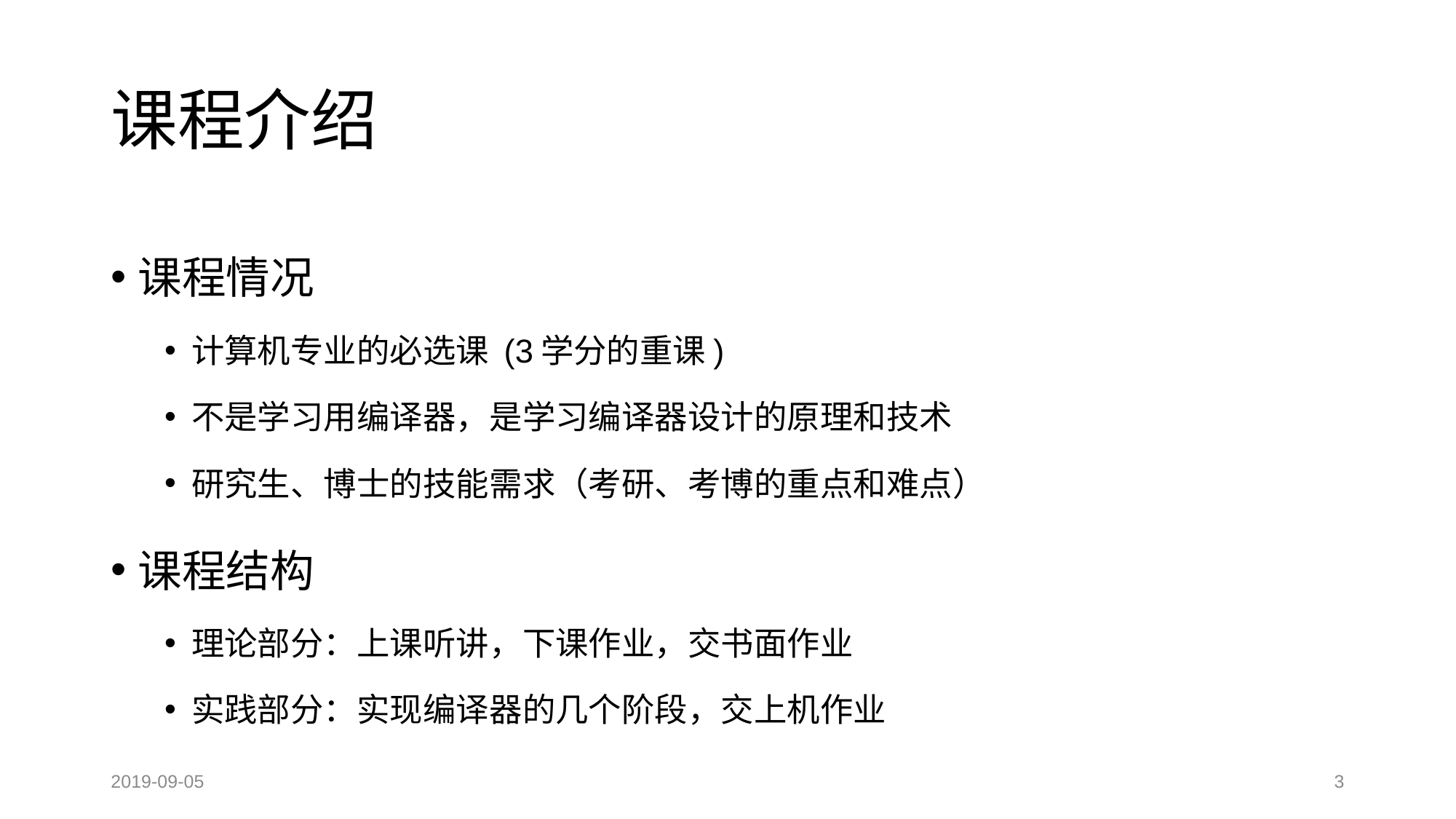

# 课程介绍
课程情况
计算机专业的必选课 (3学分的重课)
不是学习用编译器，是学习编译器设计的原理和技术
研究生、博士的技能需求（考研、考博的重点和难点）
课程结构
理论部分：上课听讲，下课作业，交书面作业
实践部分：实现编译器的几个阶段，交上机作业
2019-09-05
3